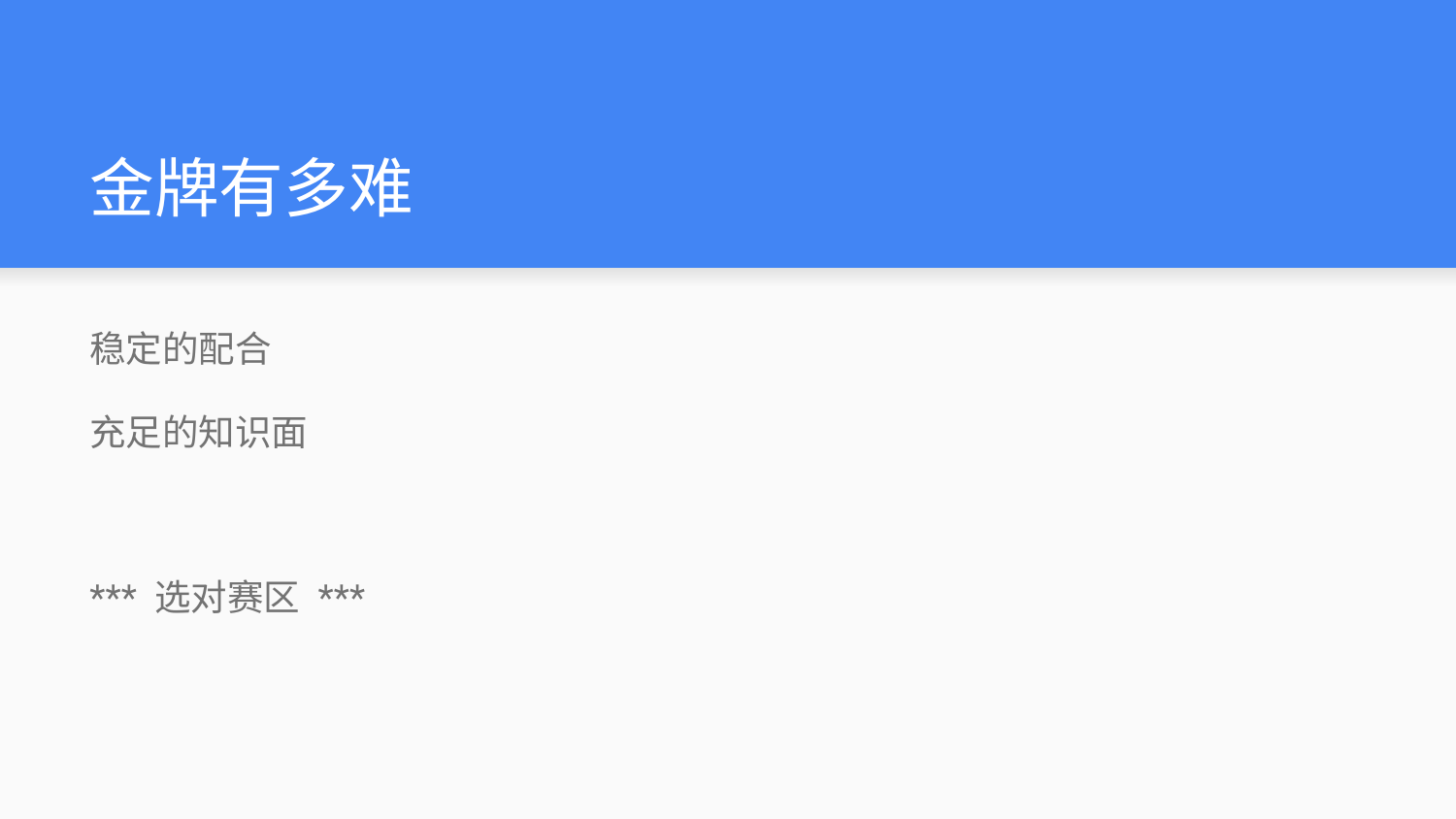

# 金牌有多难
稳定的配合
充足的知识面

*** 选对赛区 ***